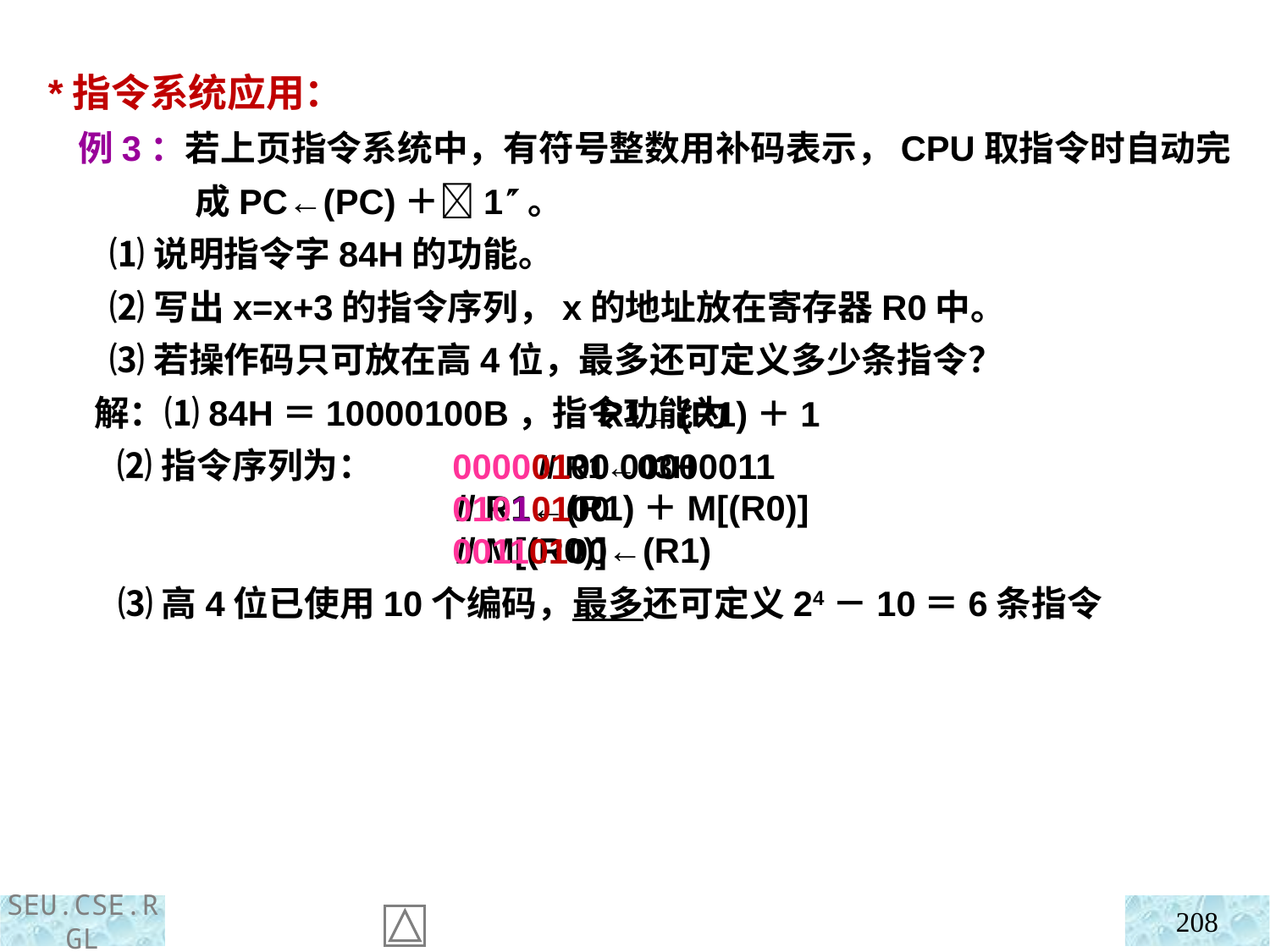

*指令系统应用：
    例3：若上页指令系统中，有符号整数用补码表示，CPU取指令时自动完成PC←(PC)＋″1″。
         ⑴说明指令字84H的功能。
         ⑵写出x=x+3的指令序列，x的地址放在寄存器R0中。
         ⑶若操作码只可放在高4位，最多还可定义多少条指令？
      解：⑴84H＝10000100B，指令功能为
          ⑵指令序列为：                   // R1←03H
                                           // R1←(R1)＋M[(R0)]
                                           // M[(R0)]←(R1)
          ⑶高4位已使用10个编码，最多还可定义24－10＝6条指令
               R1←(R1)＋1
00000100 00000011
01010100
00110100
208